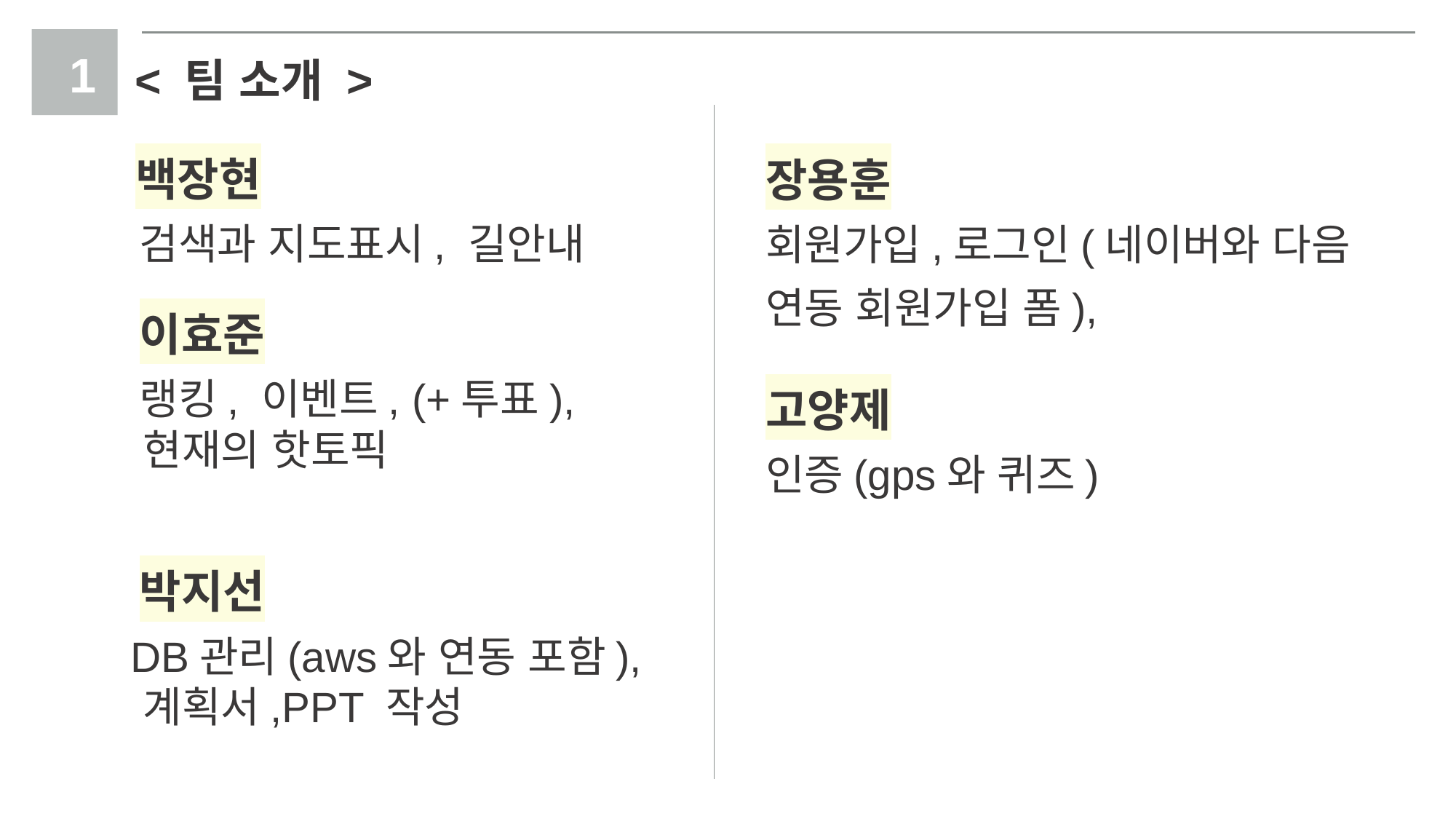

1
< 팀 소개 >
  백장현
  검색과 지도표시, 길안내

  이효준
  랭킹, 이벤트, (+투표),
  현재의 핫토픽

  박지선
  DB관리(aws와 연동 포함),
  계획서,PPT 작성
장용훈
회원가입,로그인(네이버와 다음
연동 회원가입 폼),

고양제
인증(gps와 퀴즈)